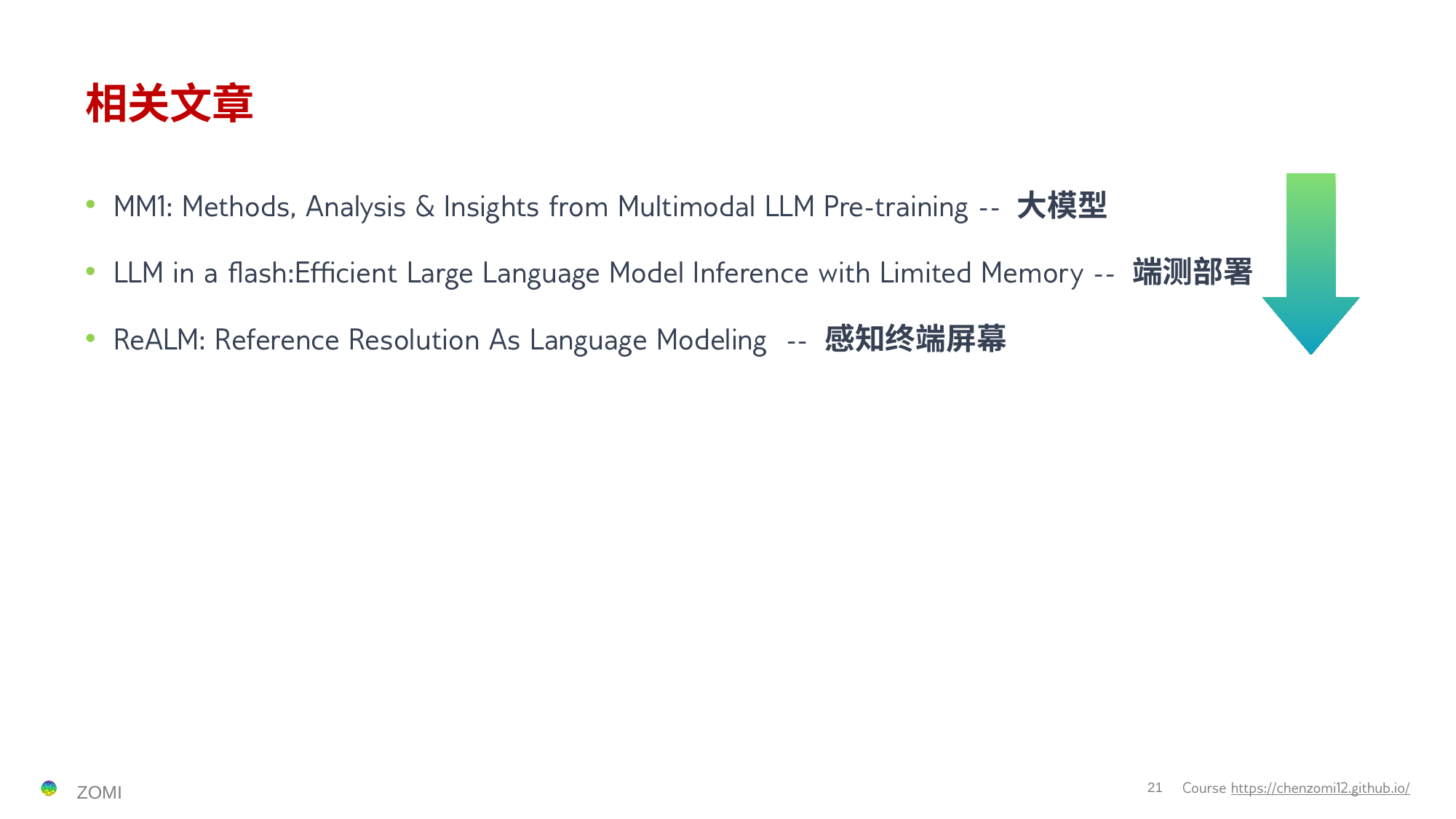

# 相关文章
MM1: Methods, Analysis & Insights from Multimodal LLM Pre-training -- 大模型
LLM in a flash:Efficient Large Language Model Inference with Limited Memory -- 端测部署
ReALM: Reference Resolution As Language Modeling  -- 感知终端屏幕